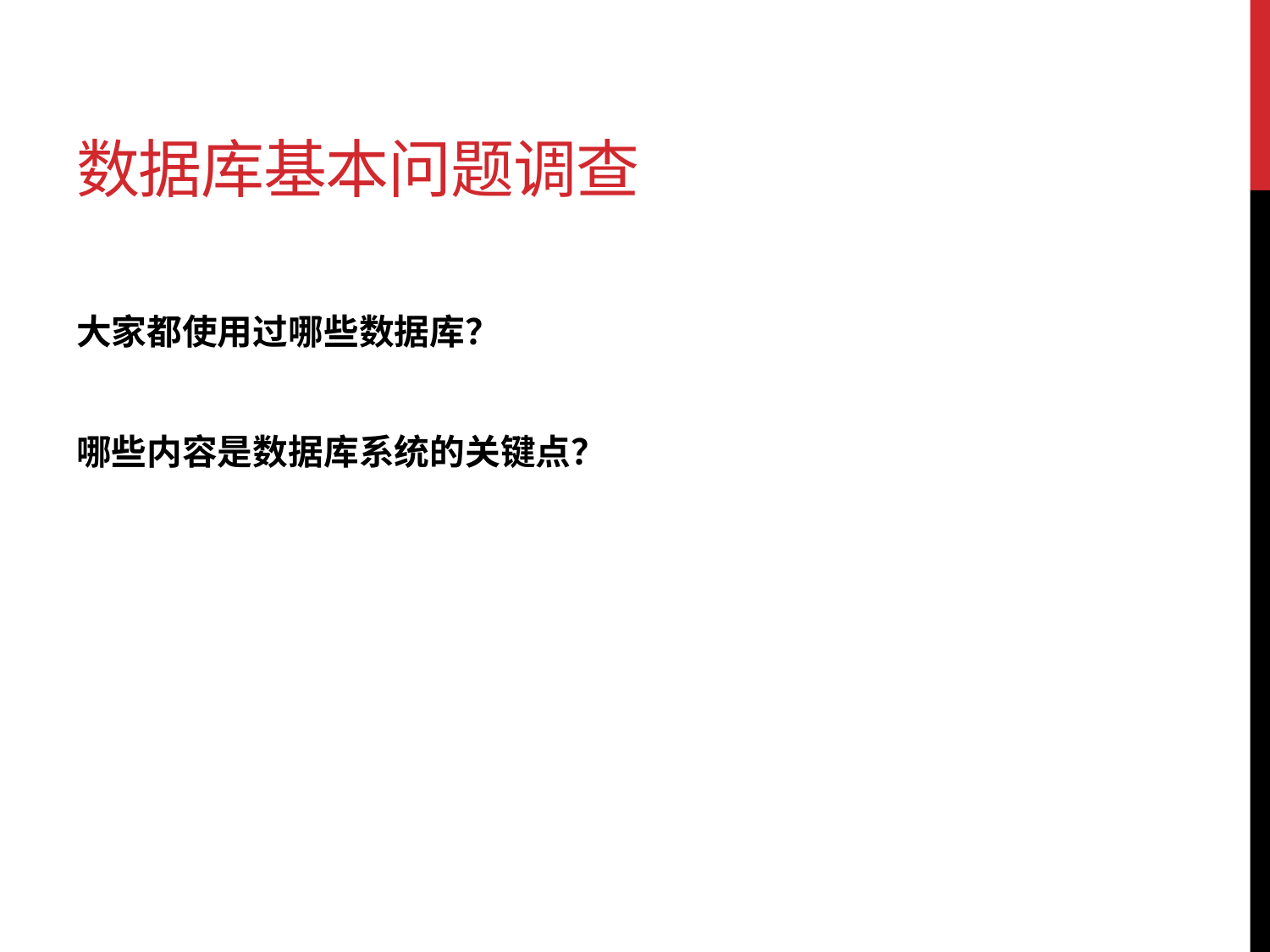

# 数据库基本问题调查

大家都使用过哪些数据库？

哪些内容是数据库系统的关键点？